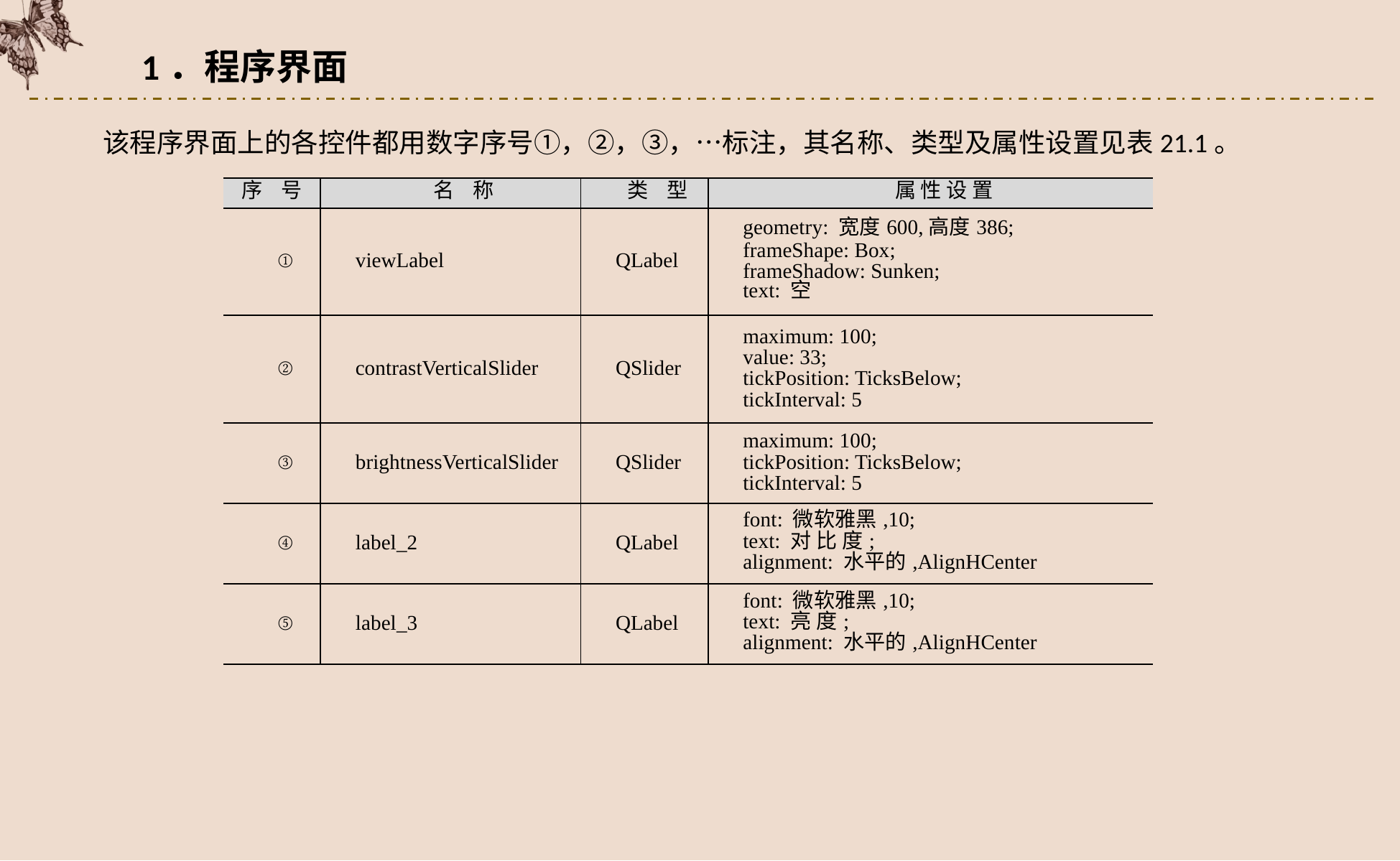

1．程序界面
该程序界面上的各控件都用数字序号①，②，③，…标注，其名称、类型及属性设置见表21.1。
| 序 号 | 名 称 | 类 型 | 属 性 设 置 |
| --- | --- | --- | --- |
| ① | viewLabel | QLabel | geometry: 宽度600,高度386; frameShape: Box; frameShadow: Sunken; text: 空 |
| ② | contrastVerticalSlider | QSlider | maximum: 100; value: 33; tickPosition: TicksBelow; tickInterval: 5 |
| ③ | brightnessVerticalSlider | QSlider | maximum: 100; tickPosition: TicksBelow; tickInterval: 5 |
| ④ | label\_2 | QLabel | font: 微软雅黑,10; text: 对 比 度; alignment: 水平的,AlignHCenter |
| ⑤ | label\_3 | QLabel | font: 微软雅黑,10; text: 亮 度; alignment: 水平的,AlignHCenter |